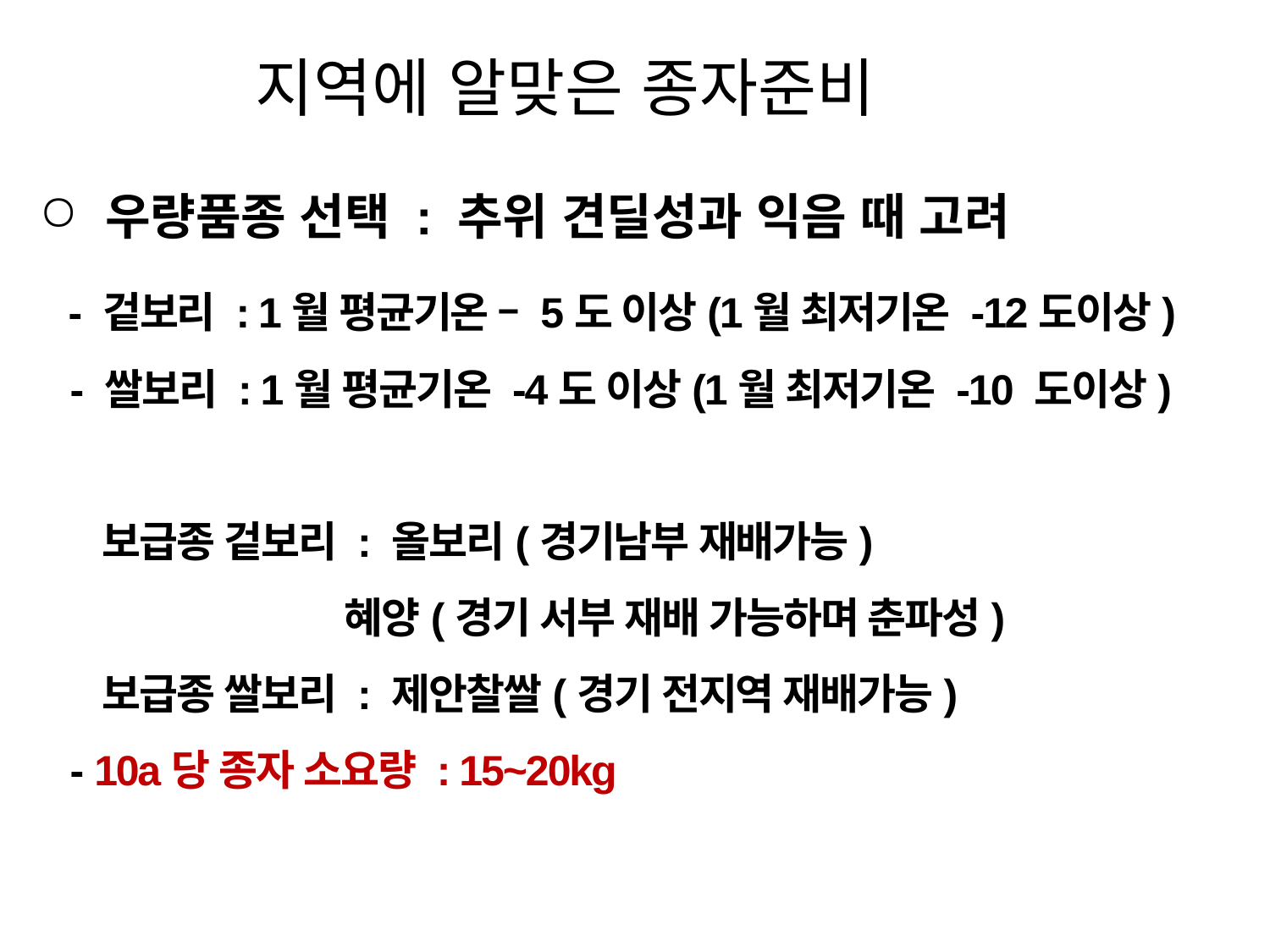

# 지역에 알맞은 종자준비
우량품종 선택 : 추위 견딜성과 익음 때 고려
  - 겉보리 : 1월 평균기온 – 5도 이상(1월 최저기온 -12도이상)
- 쌀보리 : 1월 평균기온 -4도 이상(1월 최저기온 -10 도이상)

  보급종 겉보리 : 올보리(경기남부 재배가능)
                          혜양(경기 서부 재배 가능하며 춘파성)
  보급종 쌀보리 : 제안찰쌀(경기 전지역 재배가능)
- 10a당 종자 소요량 : 15~20kg